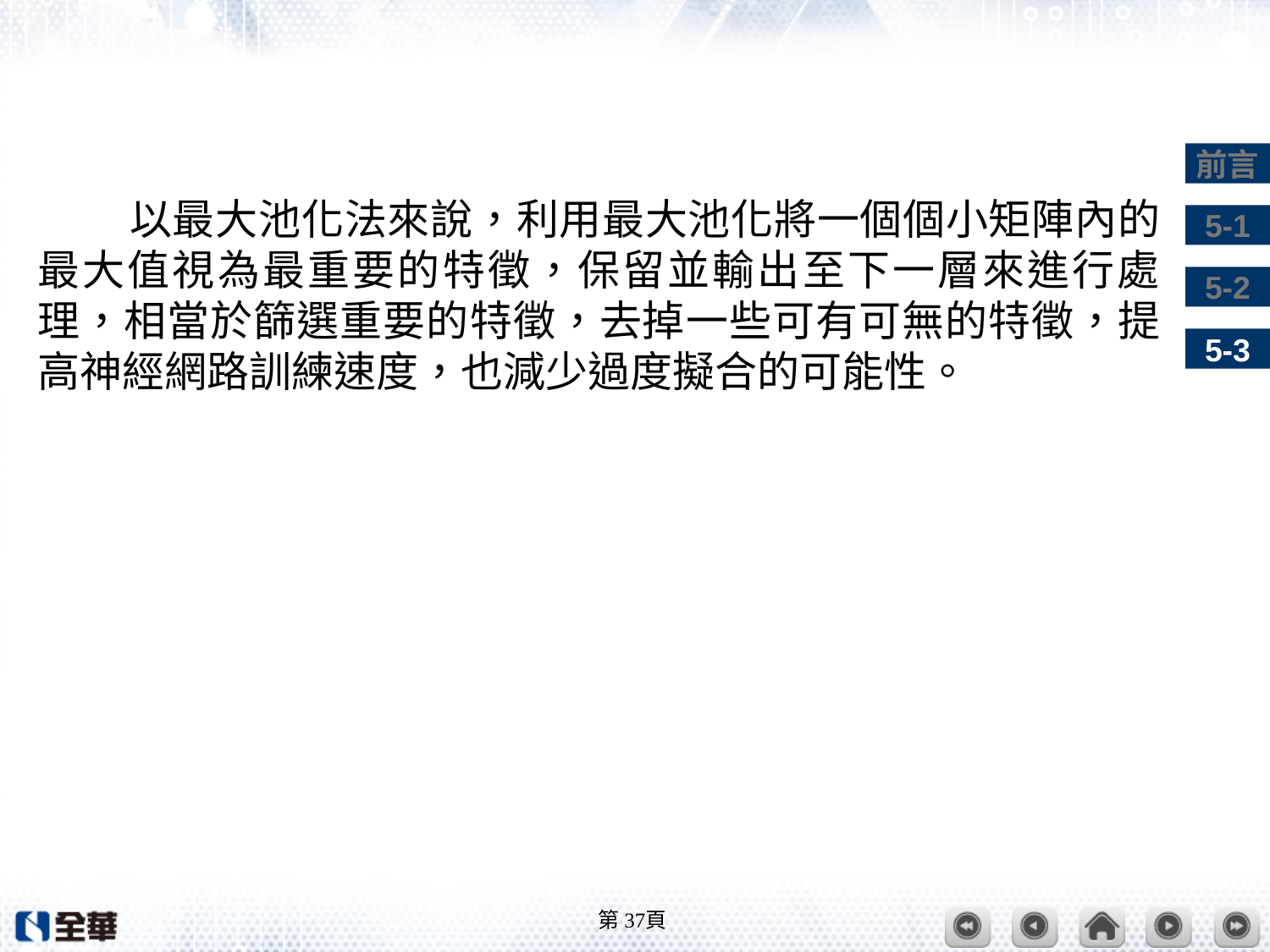

#
        以最大池化法來說，利用最大池化將一個個小矩陣內的最大值視為最重要的特徵，保留並輸出至下一層來進行處理，相當於篩選重要的特徵，去掉一些可有可無的特徵，提高神經網路訓練速度，也減少過度擬合的可能性。